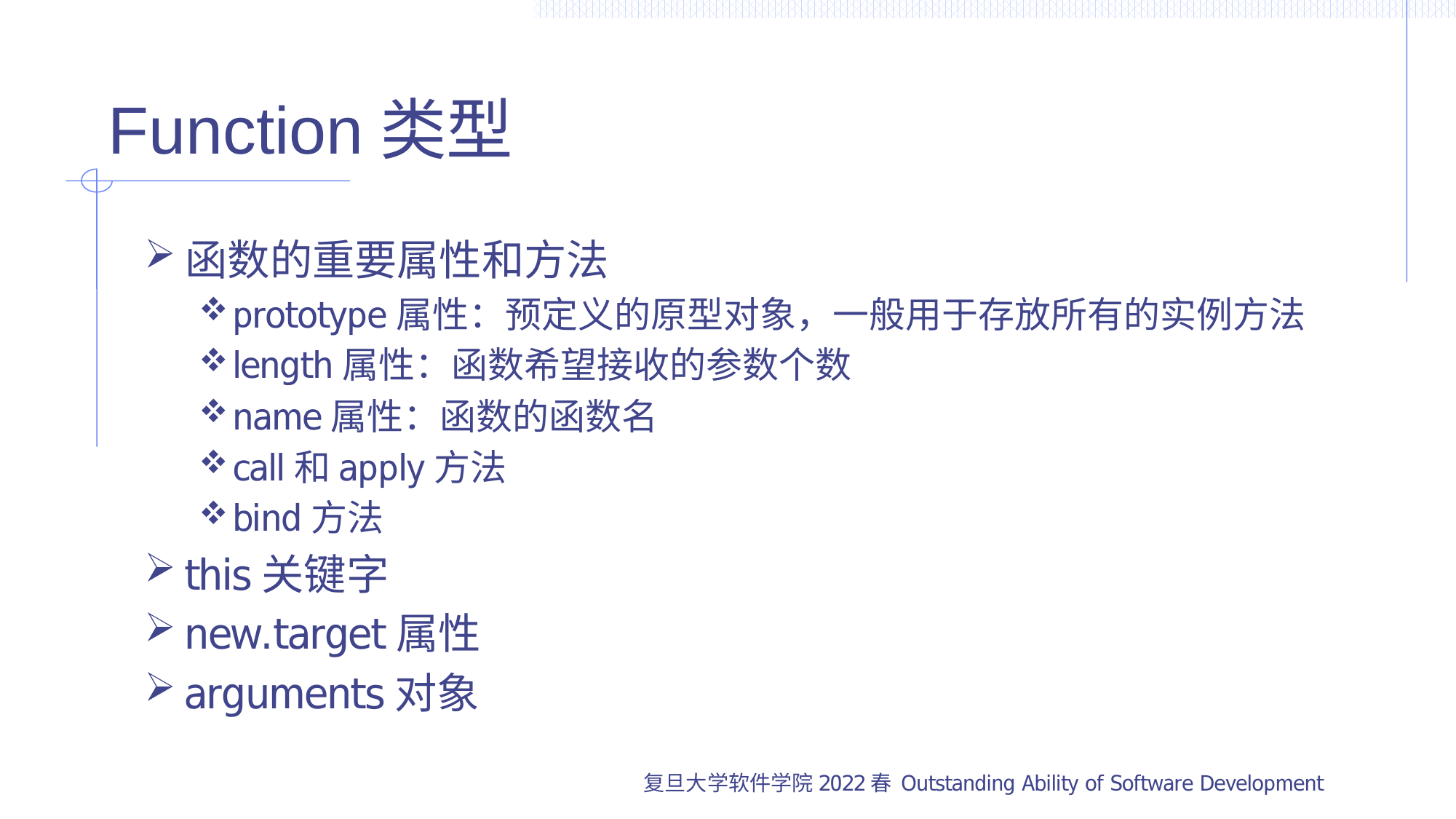

# Function类型
函数的重要属性和方法
prototype属性：预定义的原型对象，一般用于存放所有的实例方法
length属性：函数希望接收的参数个数
name属性：函数的函数名
call和apply方法
bind方法
this关键字
new.target属性
arguments对象